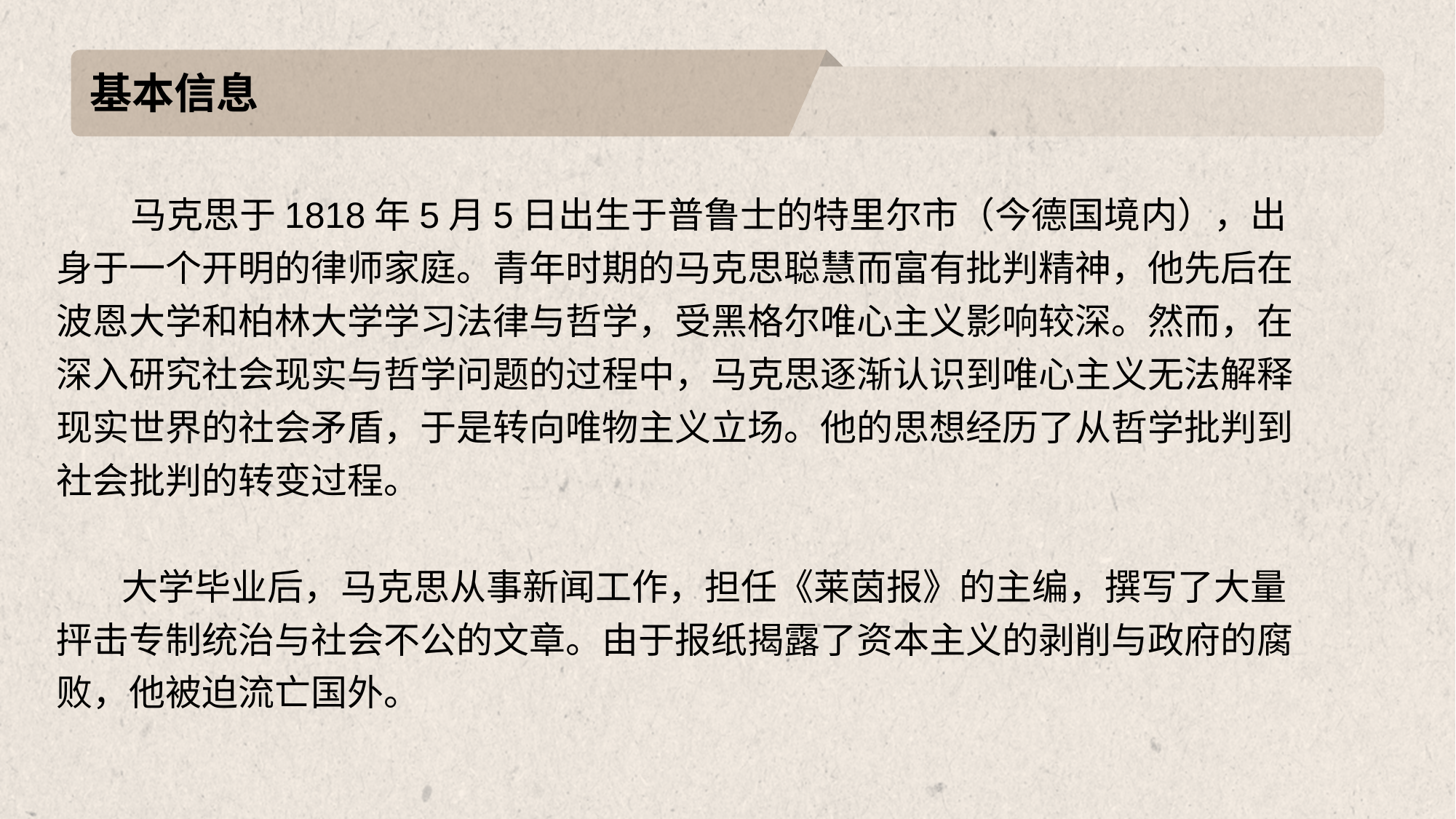

# 基本信息
        马克思于1818年5月5日出生于普鲁士的特里尔市（今德国境内），出身于一个开明的律师家庭。青年时期的马克思聪慧而富有批判精神，他先后在波恩大学和柏林大学学习法律与哲学，受黑格尔唯心主义影响较深。然而，在深入研究社会现实与哲学问题的过程中，马克思逐渐认识到唯心主义无法解释现实世界的社会矛盾，于是转向唯物主义立场。他的思想经历了从哲学批判到社会批判的转变过程。

       大学毕业后，马克思从事新闻工作，担任《莱茵报》的主编，撰写了大量抨击专制统治与社会不公的文章。由于报纸揭露了资本主义的剥削与政府的腐败，他被迫流亡国外。